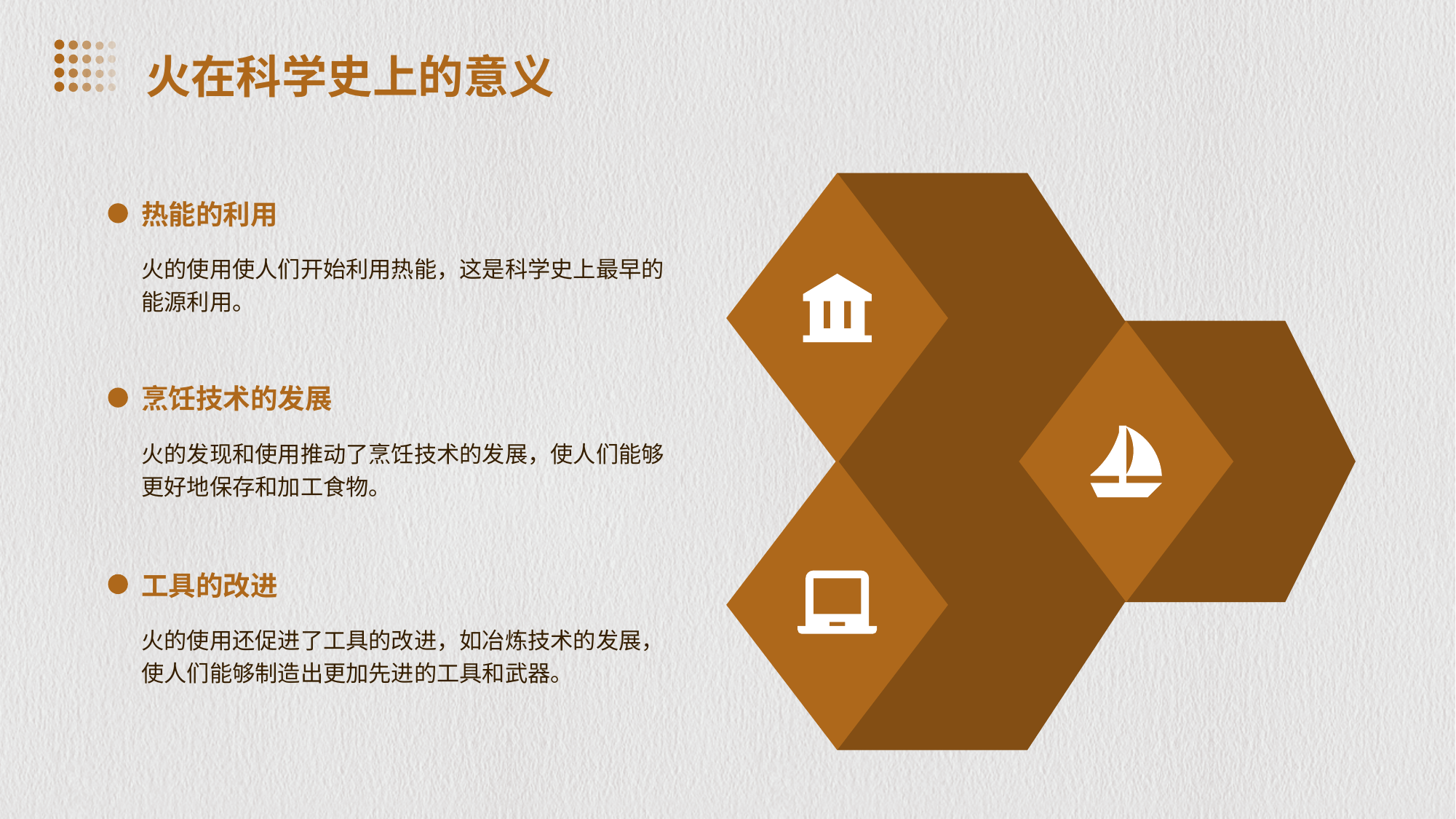

火在科学史上的意义

热能的利用

火的使用使人们开始利用热能，这是科学史上最早的能源利用。

烹饪技术的发展

火的发现和使用推动了烹饪技术的发展，使人们能够更好地保存和加工食物。

工具的改进

火的使用还促进了工具的改进，如冶炼技术的发展，使人们能够制造出更加先进的工具和武器。